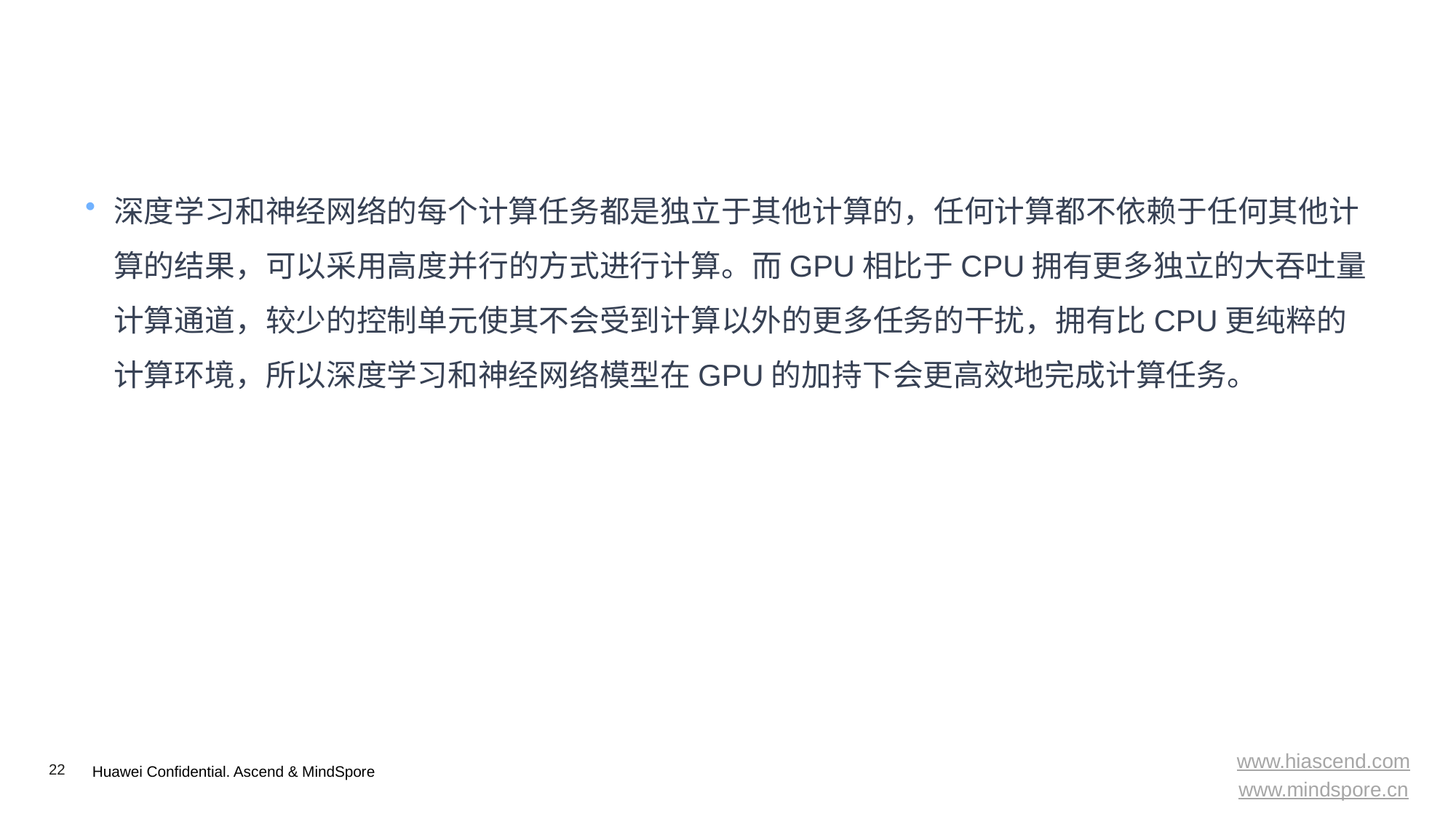

#
深度学习和神经网络的每个计算任务都是独立于其他计算的，任何计算都不依赖于任何其他计算的结果，可以采用高度并行的方式进行计算。而GPU相比于CPU拥有更多独立的大吞吐量计算通道，较少的控制单元使其不会受到计算以外的更多任务的干扰，拥有比CPU更纯粹的计算环境，所以深度学习和神经网络模型在GPU的加持下会更高效地完成计算任务。